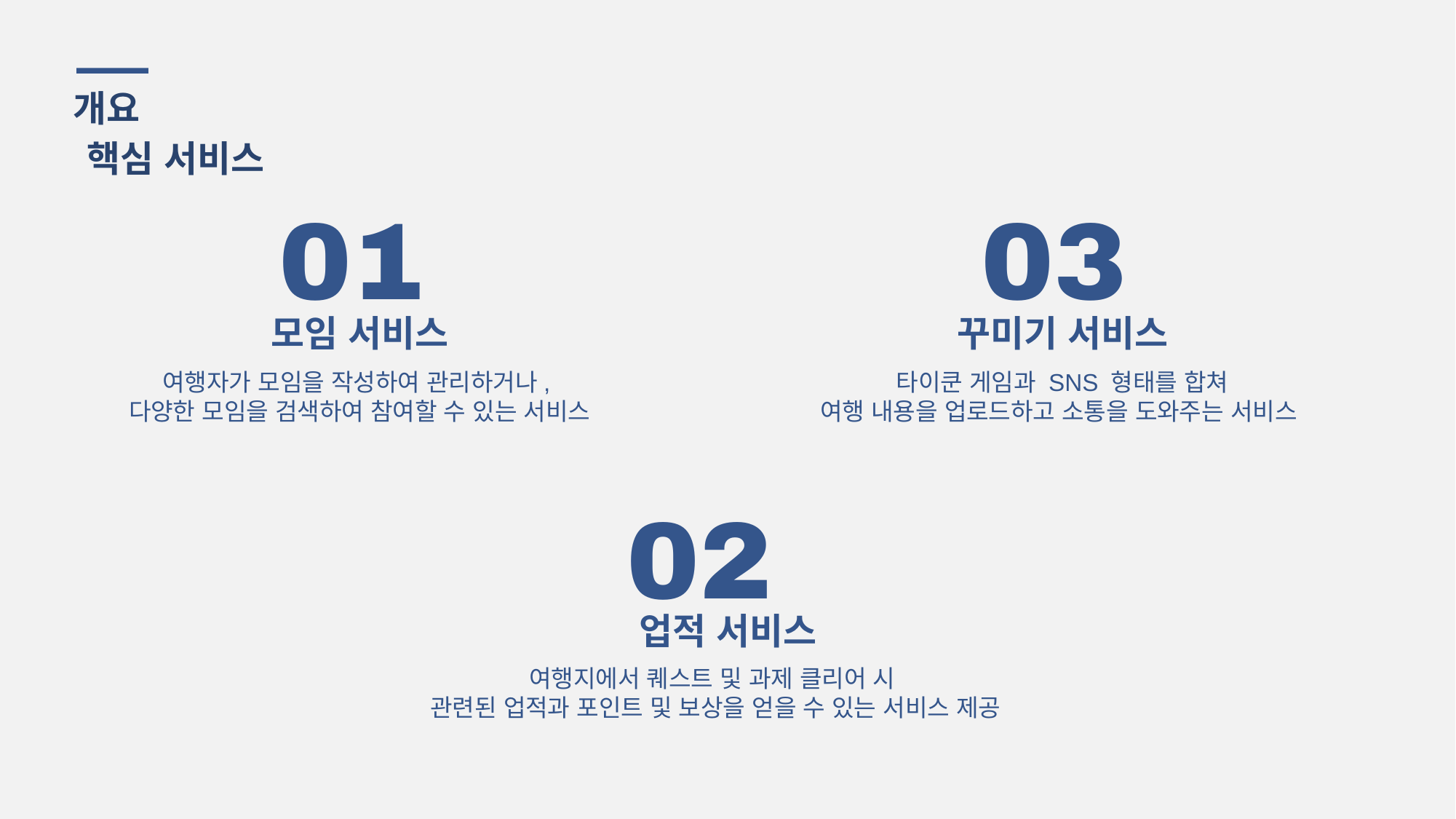

개요
핵심 서비스
03
꾸미기 서비스
타이쿤 게임과 SNS 형태를 합쳐
여행 내용을 업로드하고 소통을 도와주는 서비스
01
모임 서비스
여행자가 모임을 작성하여 관리하거나,
다양한 모임을 검색하여 참여할 수 있는 서비스
02
업적 서비스
여행지에서 퀘스트 및 과제 클리어 시
관련된 업적과 포인트 및 보상을 얻을 수 있는 서비스 제공